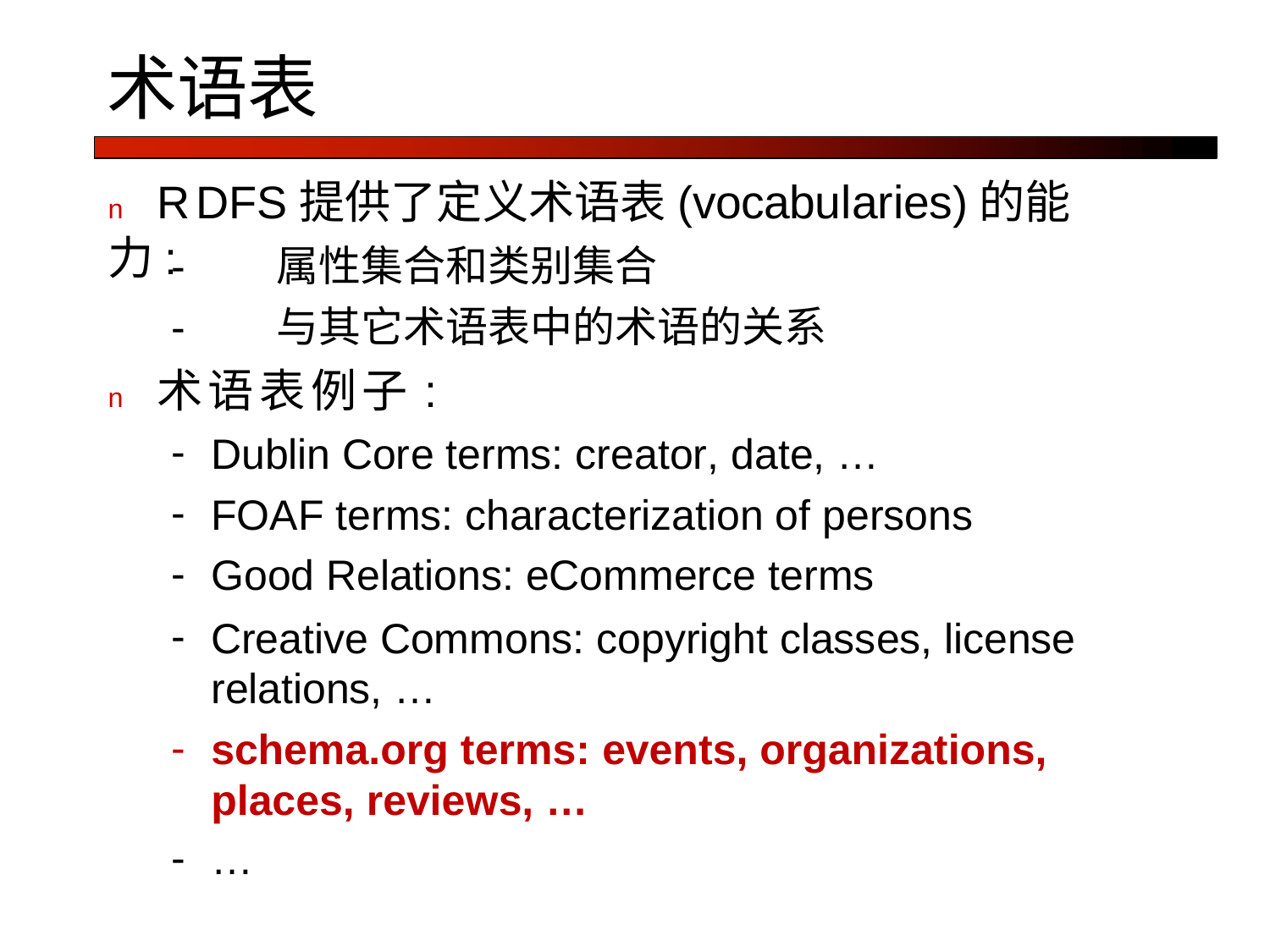

术语表

n	RDFS提供了定义术语表(vocabularies)的能力:
-	属性集合和类别集合

-	与其它术语表中的术语的关系

n	术语表例子:

Dublin Core terms: creator, date, …

FOAF terms: characterization of persons

Good Relations: eCommerce terms

Creative Commons: copyright classes, license relations, …

schema.org terms: events, organizations, places, reviews, …
…